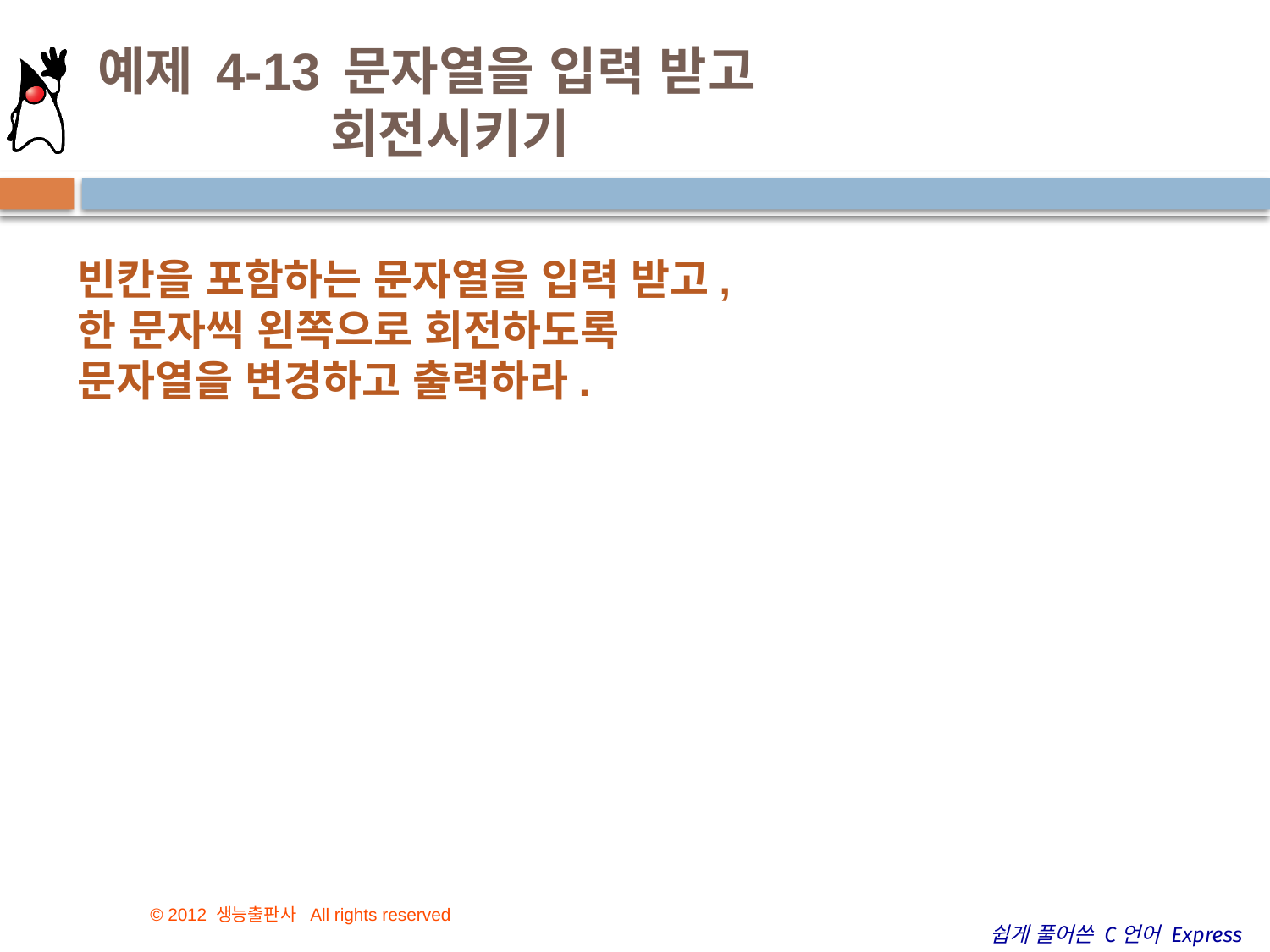

# 예제 4-13 문자열을 입력 받고 회전시키기

빈칸을 포함하는 문자열을 입력 받고,
한 문자씩 왼쪽으로 회전하도록
문자열을 변경하고 출력하라.